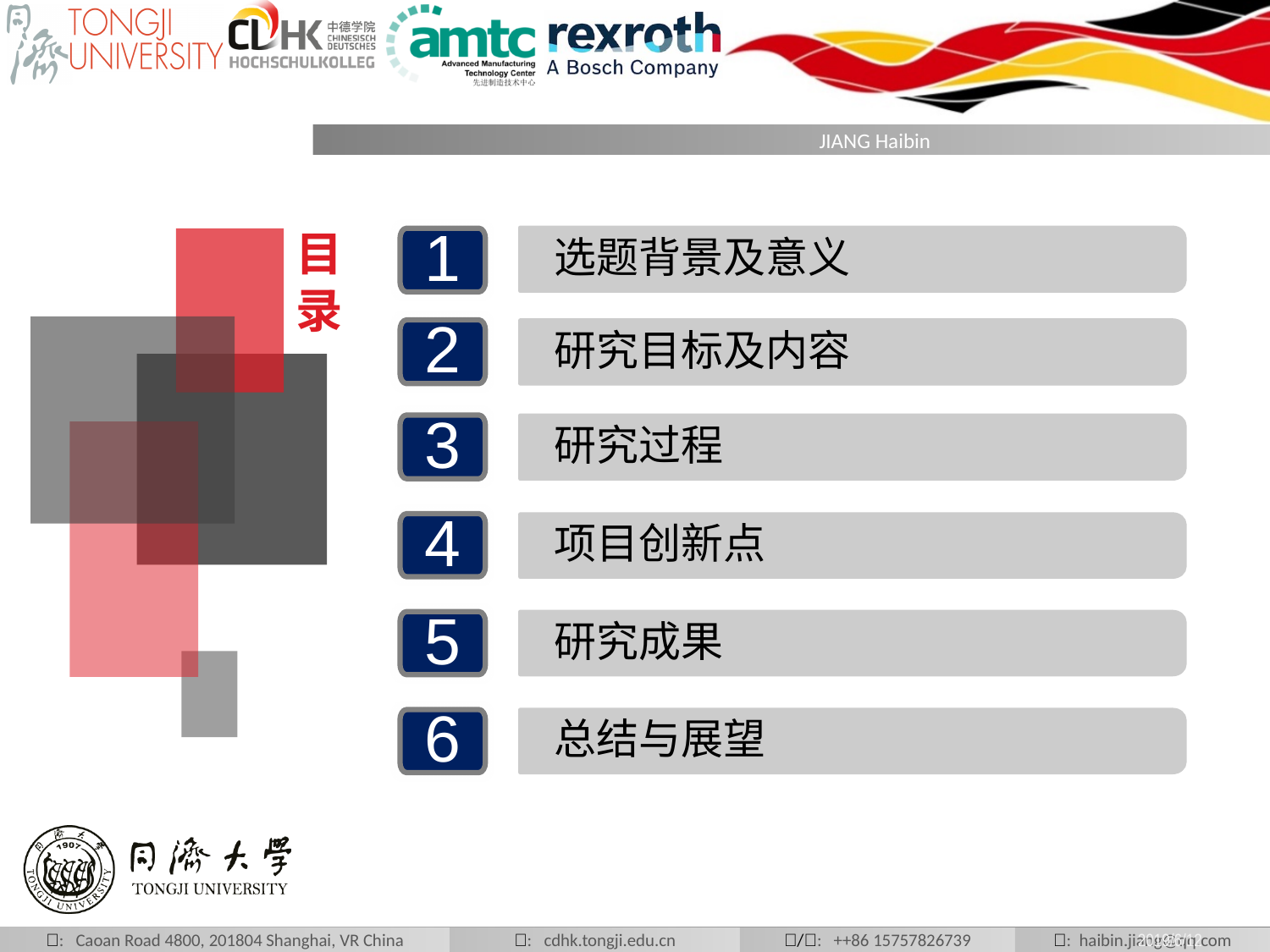

目
录

08
选题背景及意义
1
2
研究目标及内容
3
研究过程
4
项目创新点
5
研究成果
6
总结与展望
2019/6/12